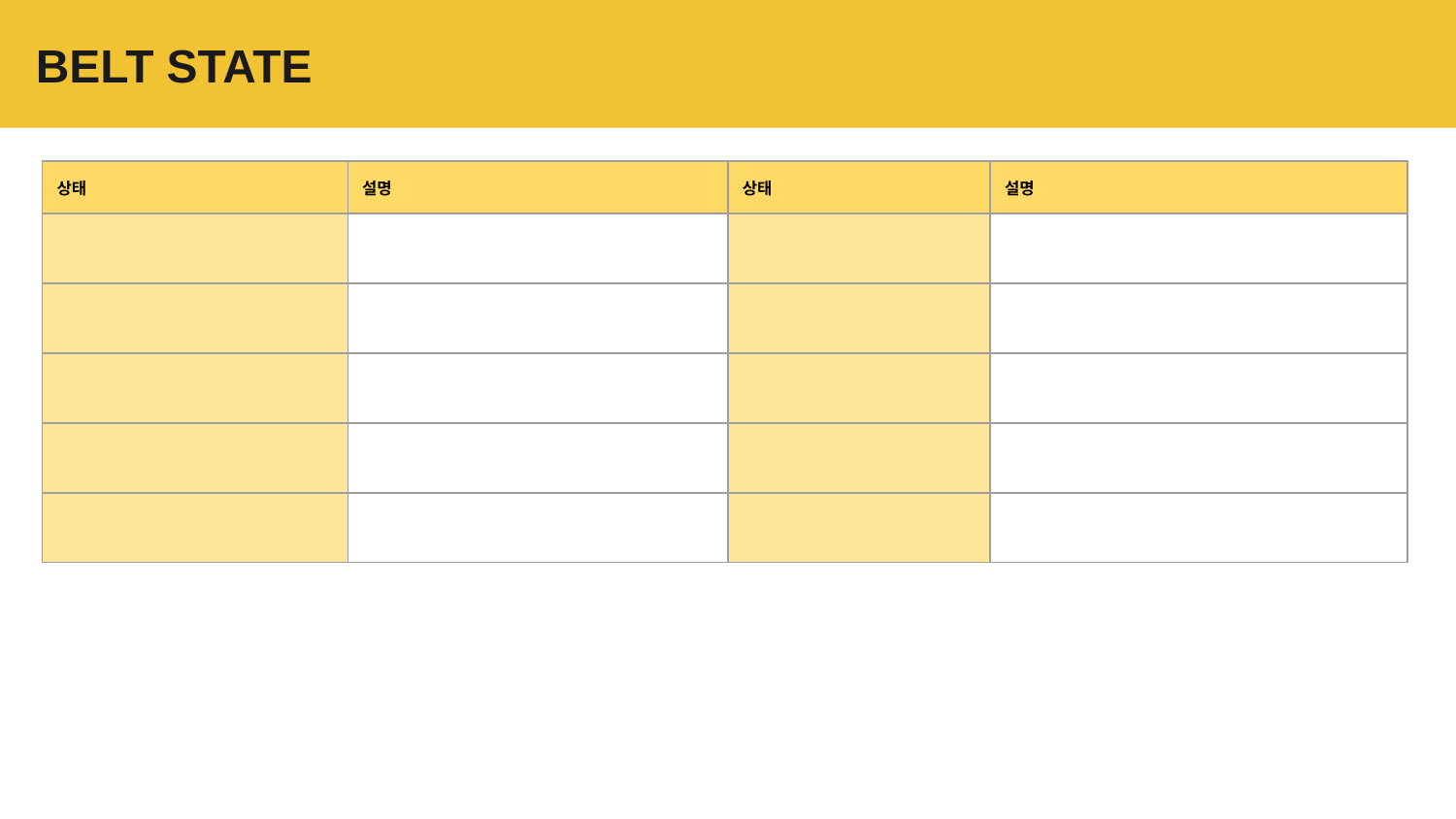

# BELT STATE
| 상태 | 설명 | 상태 | 설명 |
| --- | --- | --- | --- |
|  |  |  |  |
|  |  |  |  |
|  |  |  |  |
|  |  |  |  |
|  |  |  |  |